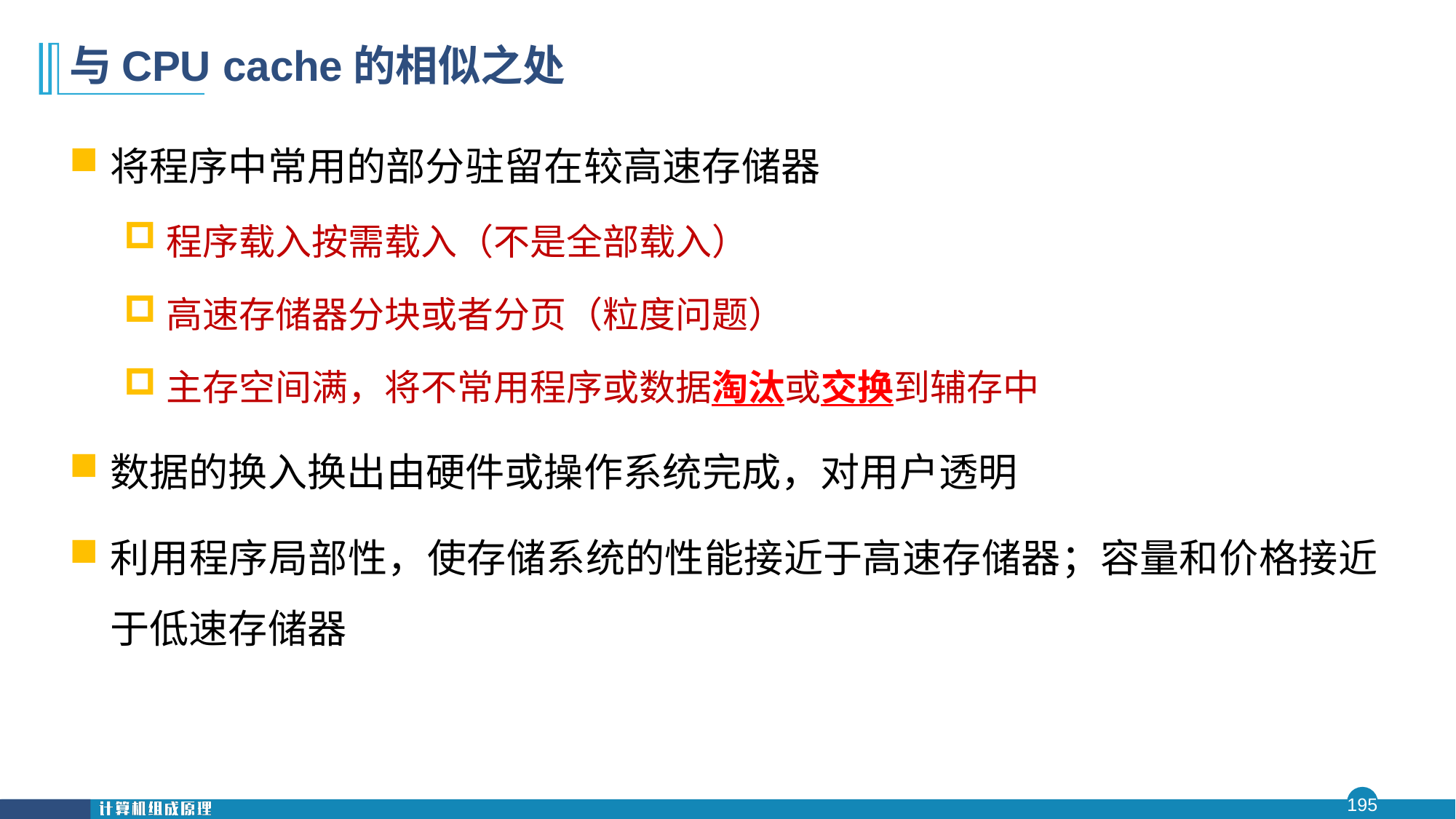

# 与CPU cache的相似之处
将程序中常用的部分驻留在较高速存储器
程序载入按需载入（不是全部载入）
高速存储器分块或者分页（粒度问题）
主存空间满，将不常用程序或数据淘汰或交换到辅存中
数据的换入换出由硬件或操作系统完成，对用户透明
利用程序局部性，使存储系统的性能接近于高速存储器；容量和价格接近于低速存储器